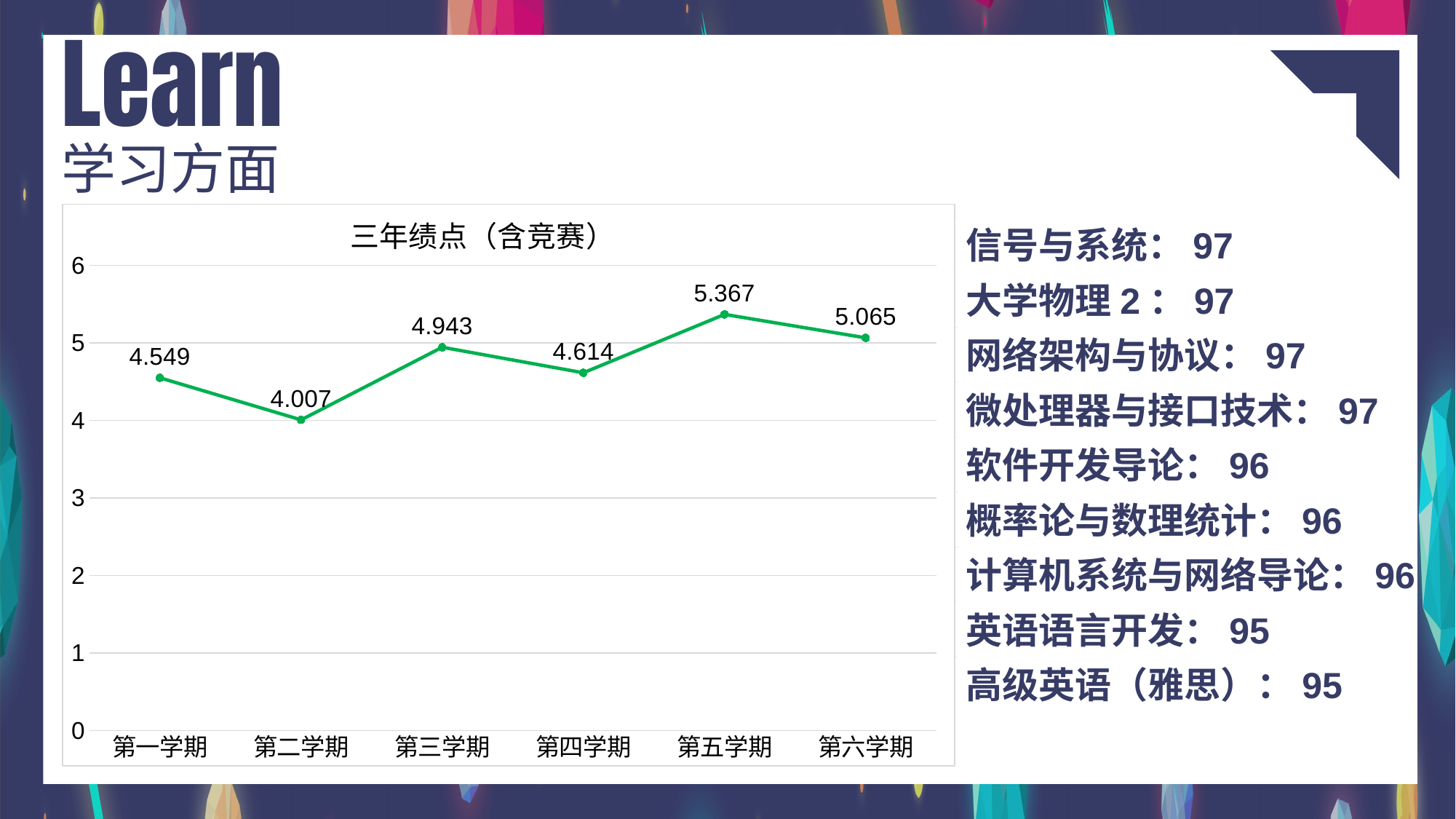

Learn
学习方面

### Chart: 三年绩点（含竞赛）

| Category | 绩点 |
|---|---|
| 第一学期 | 4.549 |
| 第二学期 | 4.007 |
| 第三学期 | 4.943 |
| 第四学期 | 4.614 |
| 第五学期 | 5.367 |
| 第六学期 | 5.065 |
信号与系统：97
大学物理2：97
网络架构与协议：97
微处理器与接口技术：97
软件开发导论：96
概率论与数理统计：96
计算机系统与网络导论：96
英语语言开发：95
高级英语（雅思）：95